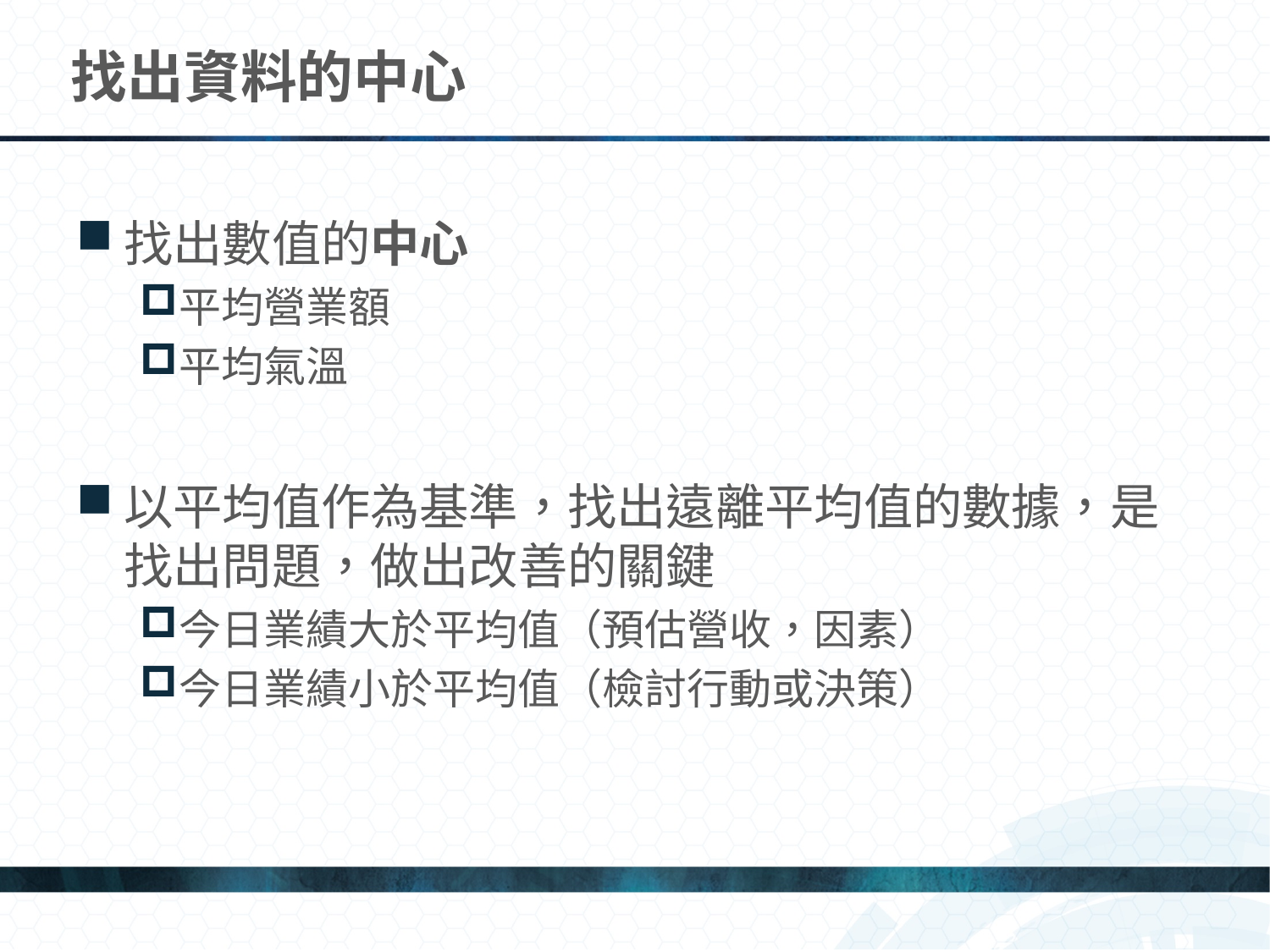

# 找出資料的中心
找出數值的中心
平均營業額
平均氣溫

以平均值作為基準，找出遠離平均值的數據，是找出問題，做出改善的關鍵
今日業績大於平均值（預估營收，因素）
今日業績小於平均值（檢討行動或決策）